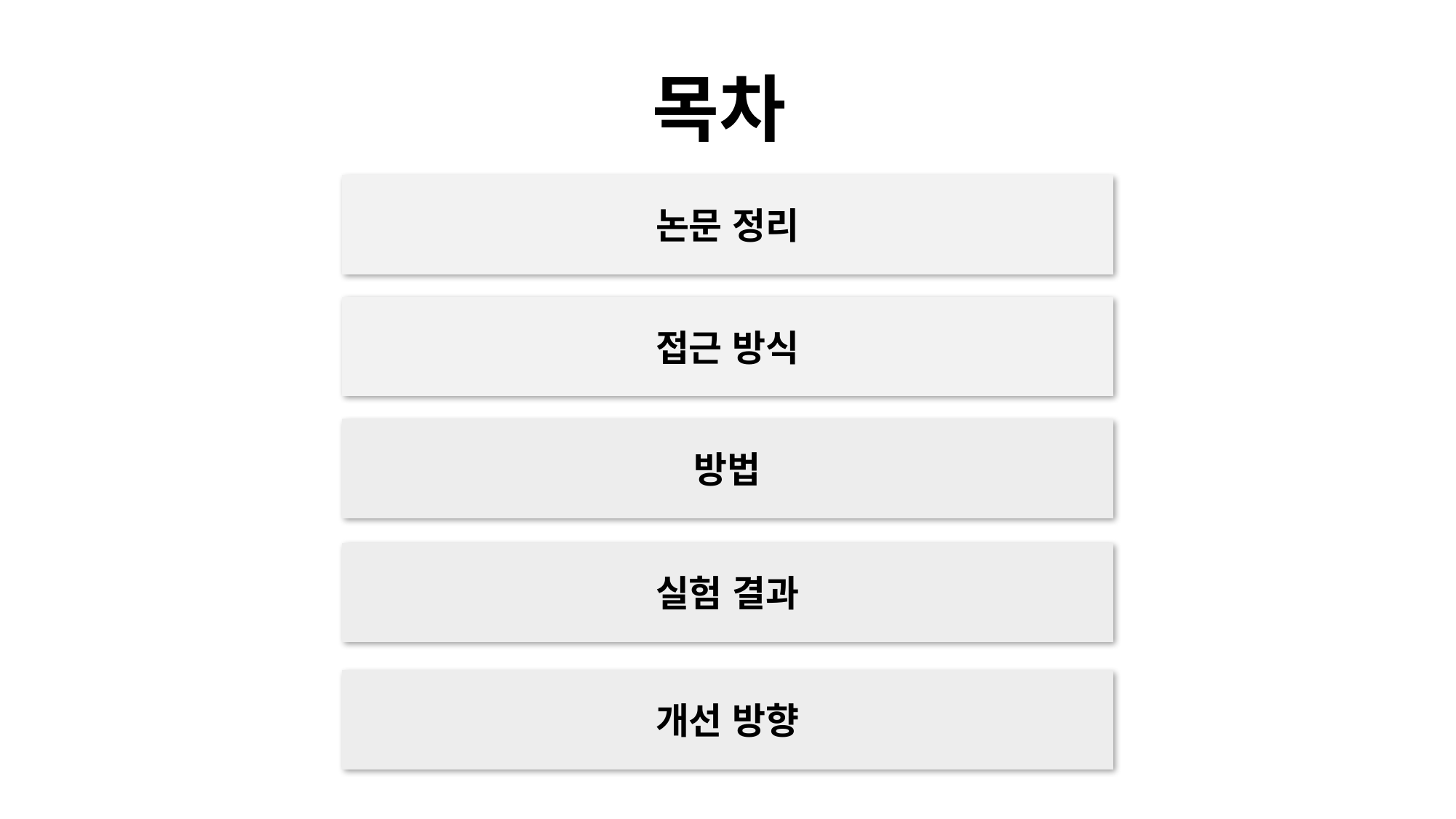

목차
논문 정리
접근 방식
방법
실험 결과
개선 방향